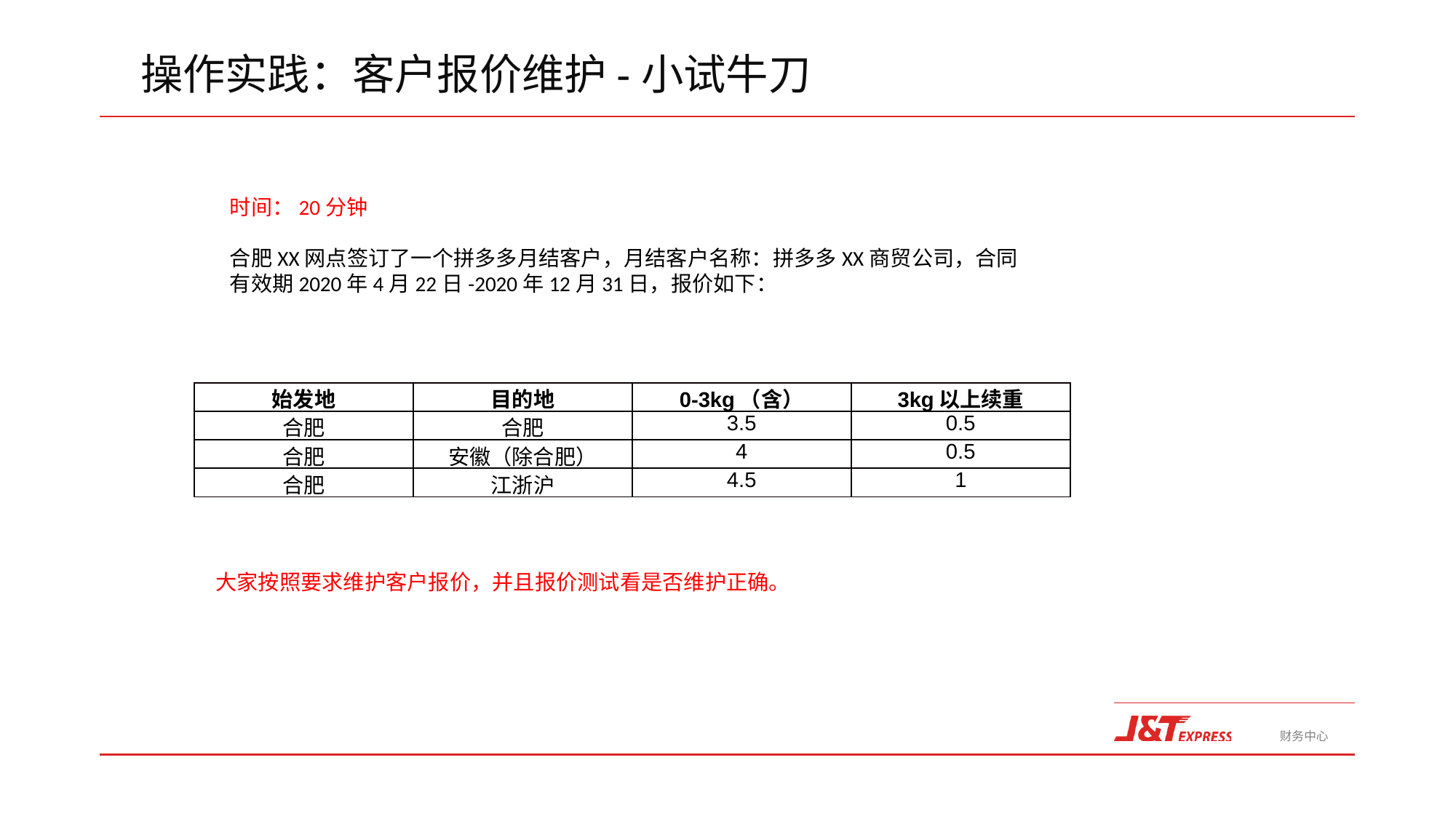

操作实践：客户报价维护-小试牛刀
时间：20分钟
合肥XX网点签订了一个拼多多月结客户，月结客户名称：拼多多XX商贸公司，合同有效期2020年4月22日-2020年12月31日，报价如下：
| 始发地 | 目的地 | 0-3kg（含） | 3kg以上续重 |
| --- | --- | --- | --- |
| 合肥 | 合肥 | 3.5 | 0.5 |
| 合肥 | 安徽（除合肥） | 4 | 0.5 |
| 合肥 | 江浙沪 | 4.5 | 1 |
大家按照要求维护客户报价，并且报价测试看是否维护正确。